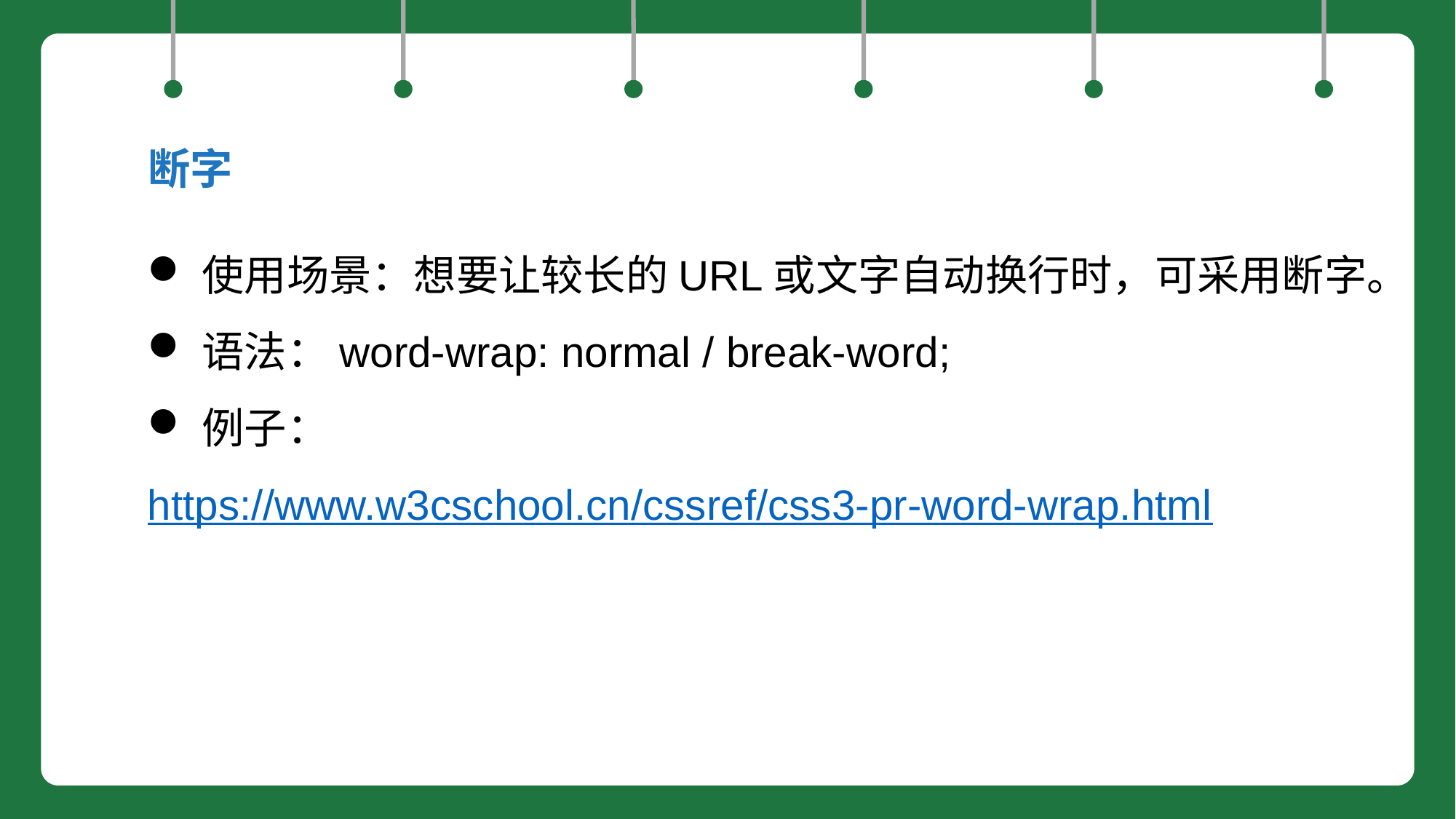

断字

使用场景：想要让较长的URL或文字自动换行时，可采用断字。
语法：word-wrap: normal / break-word;
例子：
https://www.w3cschool.cn/cssref/css3-pr-word-wrap.html